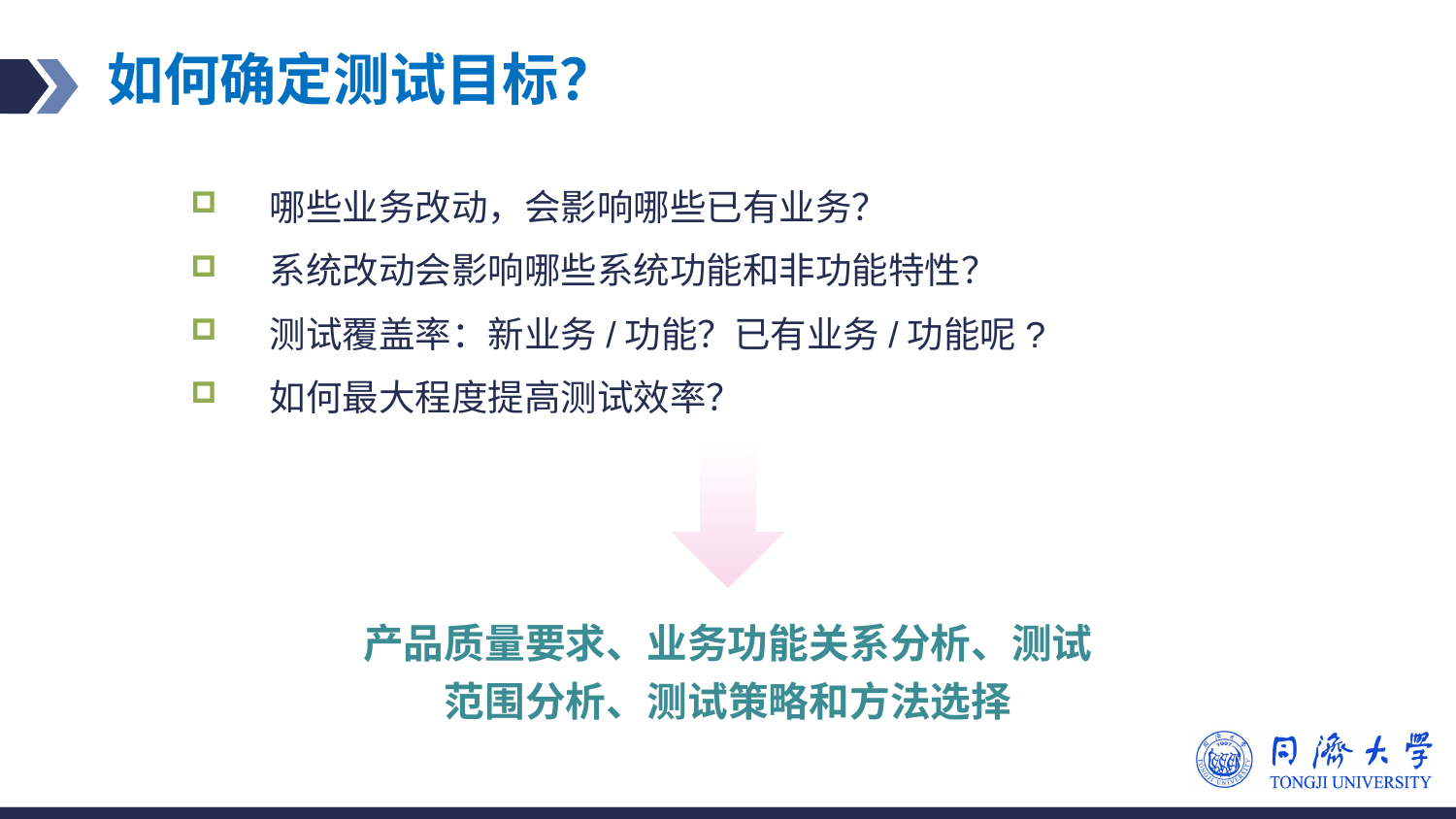

# 如何确定测试目标？
哪些业务改动，会影响哪些已有业务？
系统改动会影响哪些系统功能和非功能特性？
测试覆盖率：新业务/功能？已有业务/功能呢?
如何最大程度提高测试效率？

产品质量要求、业务功能关系分析、测试范围分析、测试策略和方法选择